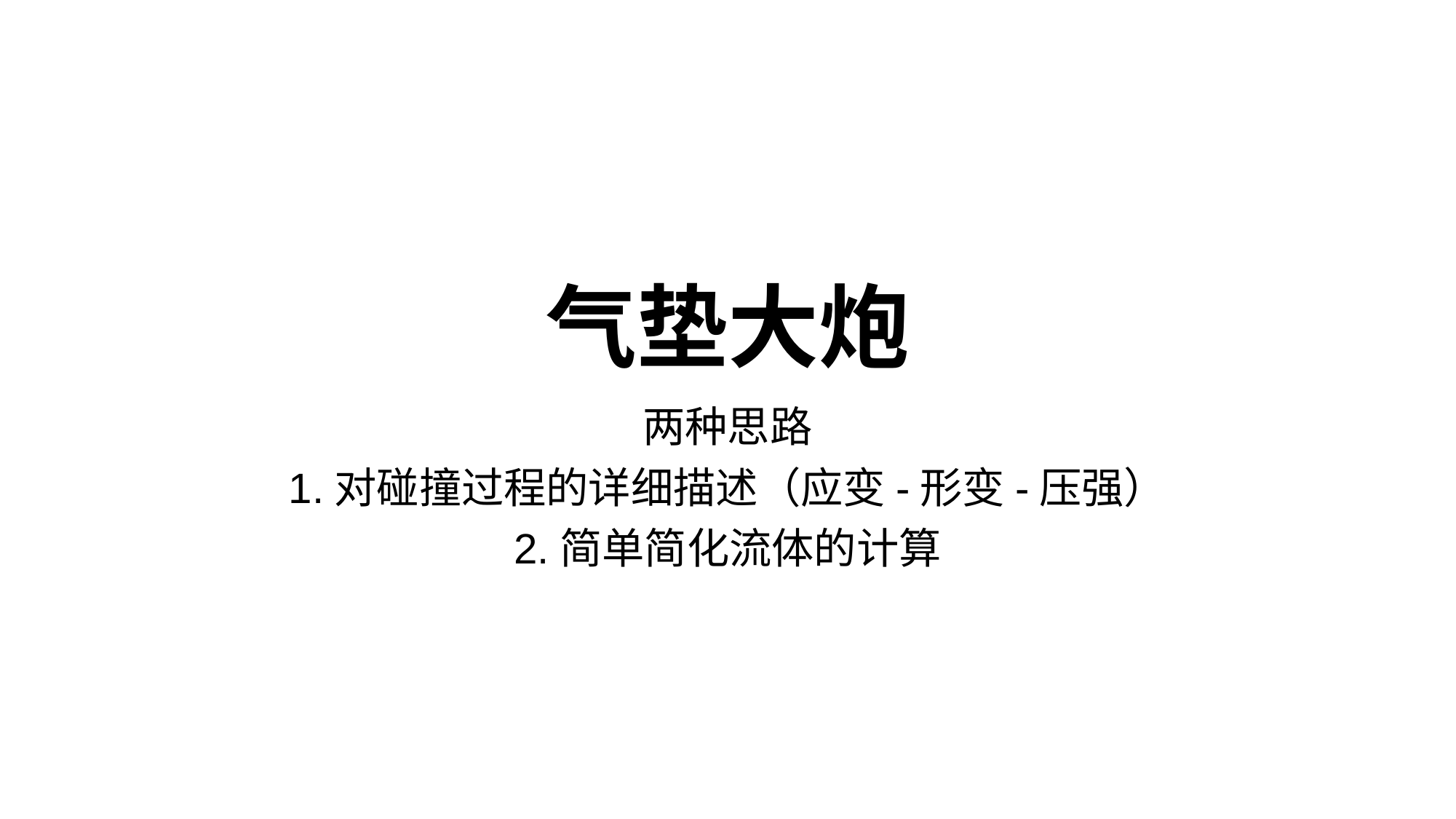

# 气垫大炮
两种思路
1.对碰撞过程的详细描述（应变-形变-压强）
2.简单简化流体的计算